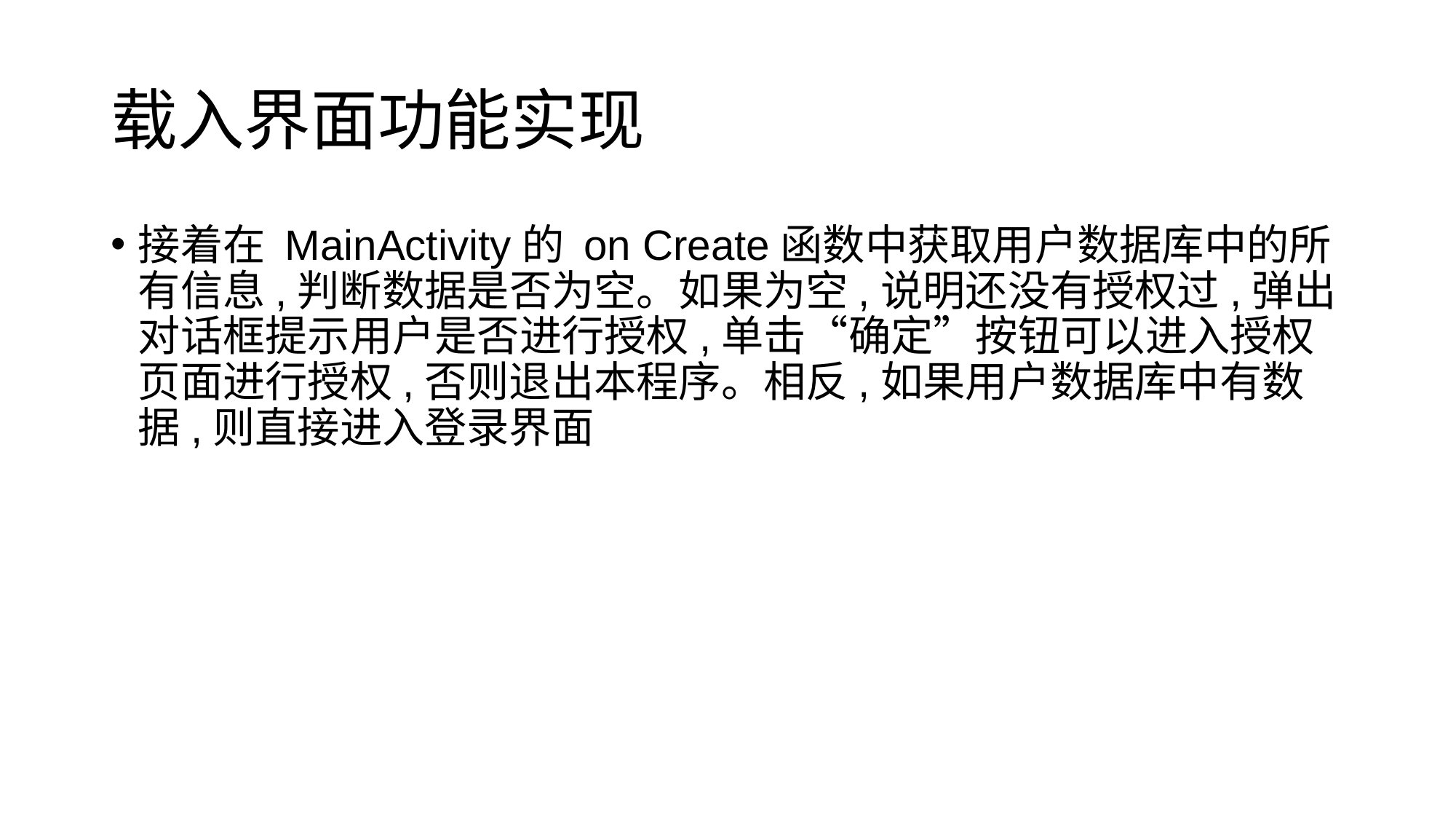

# 载入界面功能实现
接着在 MainActivity的 on Create函数中获取用户数据库中的所有信息,判断数据是否为空。如果为空,说明还没有授权过,弹出对话框提示用户是否进行授权,单击“确定”按钮可以进入授权页面进行授权,否则退出本程序。相反,如果用户数据库中有数据,则直接进入登录界面